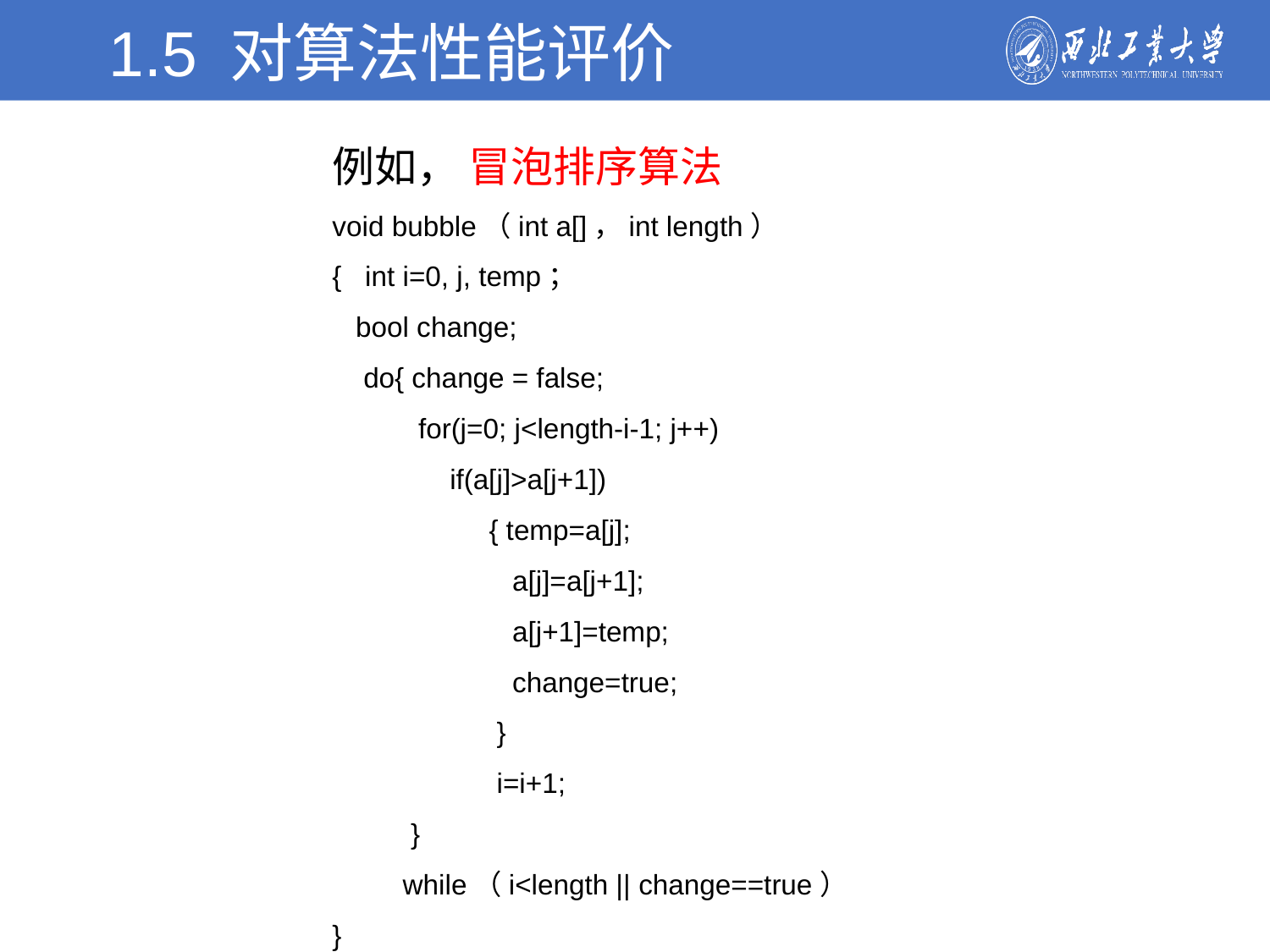

1.5 对算法性能评价
例如， 冒泡排序算法
void bubble（int a[]，int length）
{   int i=0, j, temp；
   bool change;
    do{ change = false;
           for(j=0; j<length-i-1; j++)
               if(a[j]>a[j+1])
                    { temp=a[j];
                       a[j]=a[j+1];
                       a[j+1]=temp;
                       change=true;
                     }
                     i=i+1;
          }
         while（i<length || change==true）
}
学校简介
19